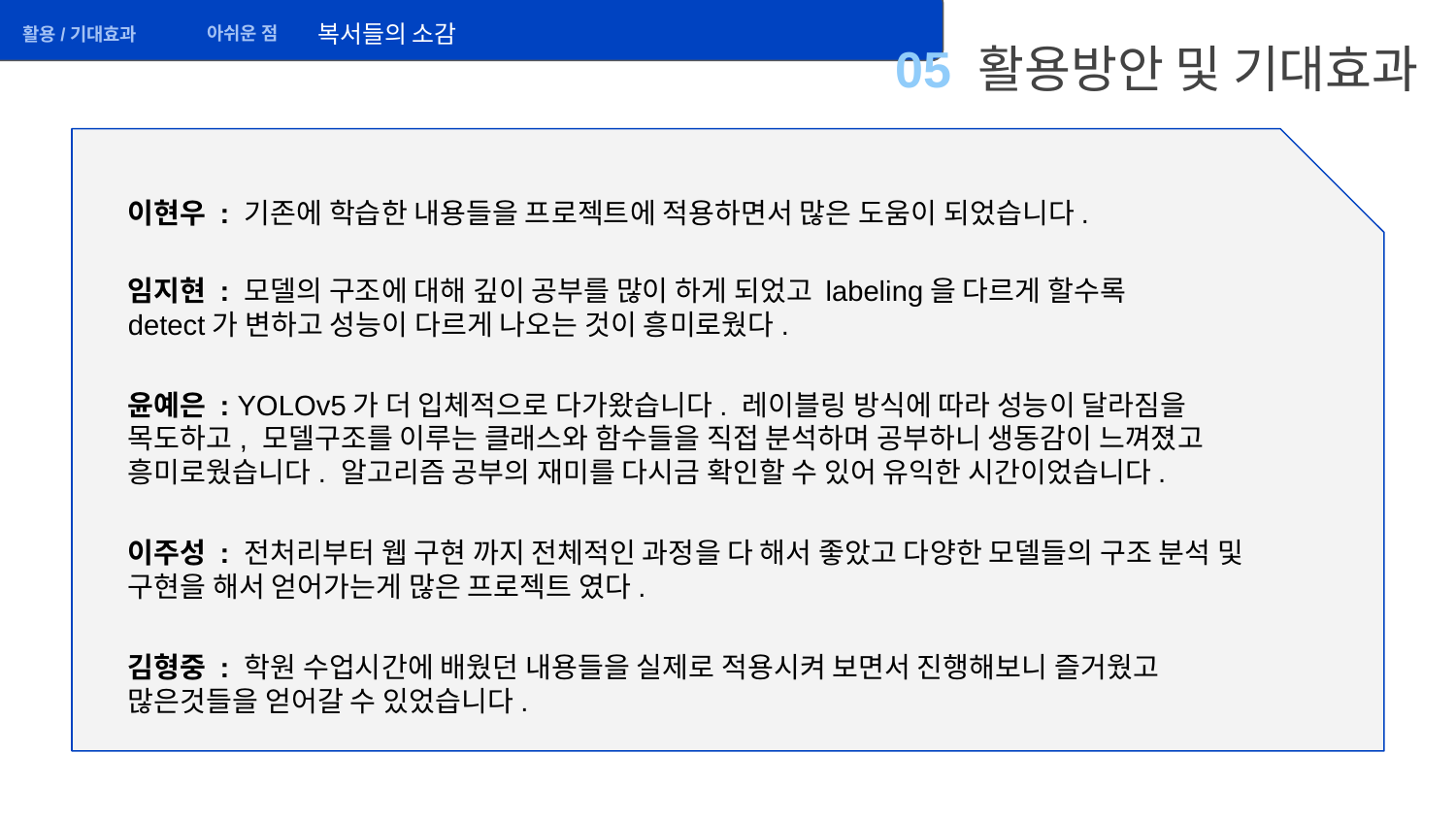

복서들의 소감
아쉬운 점
활용/기대효과
# 05 활용방안 및 기대효과

이현우 : 기존에 학습한 내용들을 프로젝트에 적용하면서 많은 도움이 되었습니다.
임지현 : 모델의 구조에 대해 깊이 공부를 많이 하게 되었고 labeling을 다르게 할수록
detect가 변하고 성능이 다르게 나오는 것이 흥미로웠다.
윤예은 : YOLOv5가 더 입체적으로 다가왔습니다. 레이블링 방식에 따라 성능이 달라짐을 목도하고, 모델구조를 이루는 클래스와 함수들을 직접 분석하며 공부하니 생동감이 느껴졌고 흥미로웠습니다. 알고리즘 공부의 재미를 다시금 확인할 수 있어 유익한 시간이었습니다.
이주성 : 전처리부터 웹 구현 까지 전체적인 과정을 다 해서 좋았고 다양한 모델들의 구조 분석 및 구현을 해서 얻어가는게 많은 프로젝트 였다.
김형중 : 학원 수업시간에 배웠던 내용들을 실제로 적용시켜 보면서 진행해보니 즐거웠고 많은것들을 얻어갈 수 있었습니다.